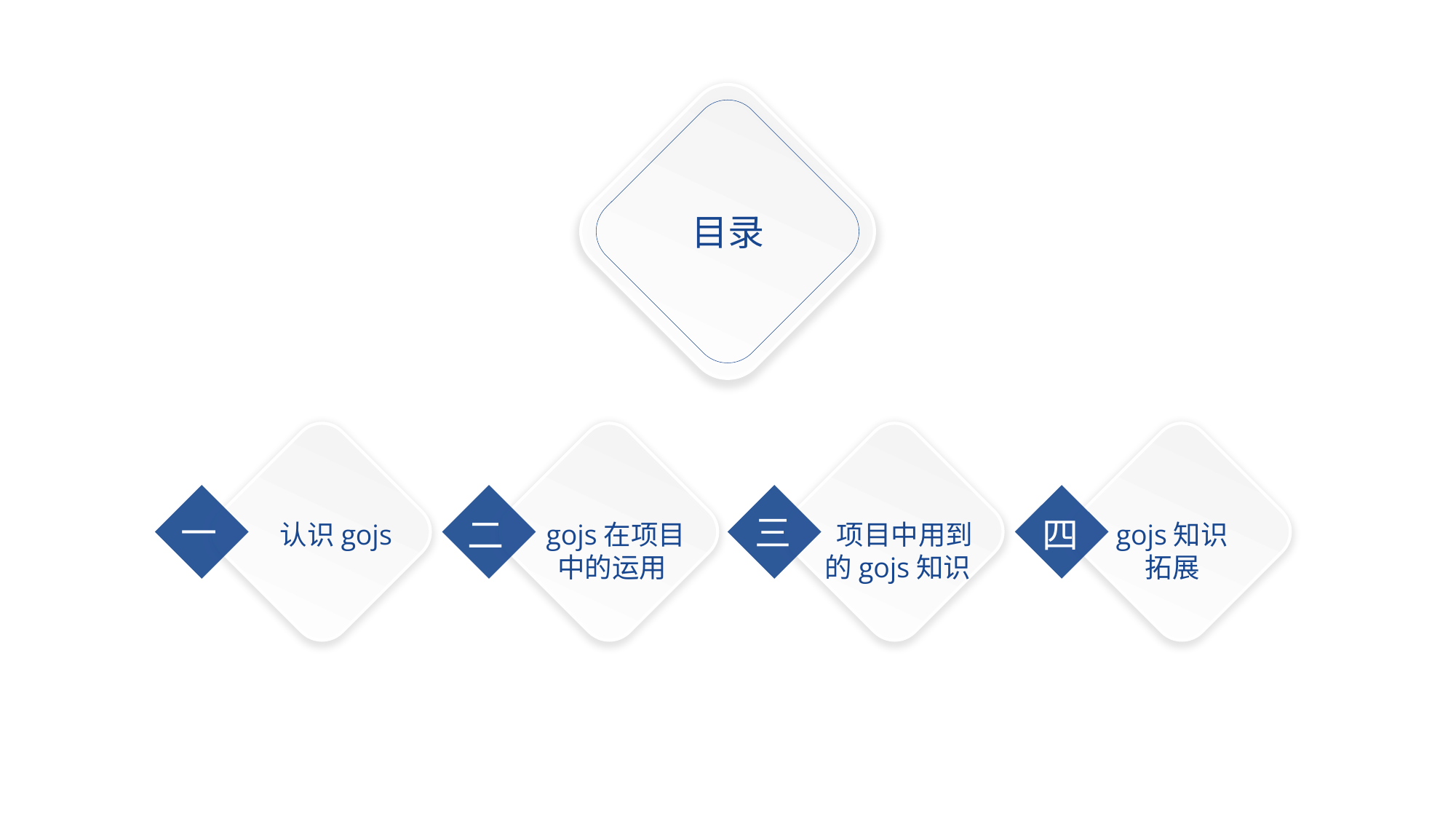

目录

一
三
二
四
 认识gojs
gojs在项目中的运用
 项目中用到的gojs知识
gojs知识拓展